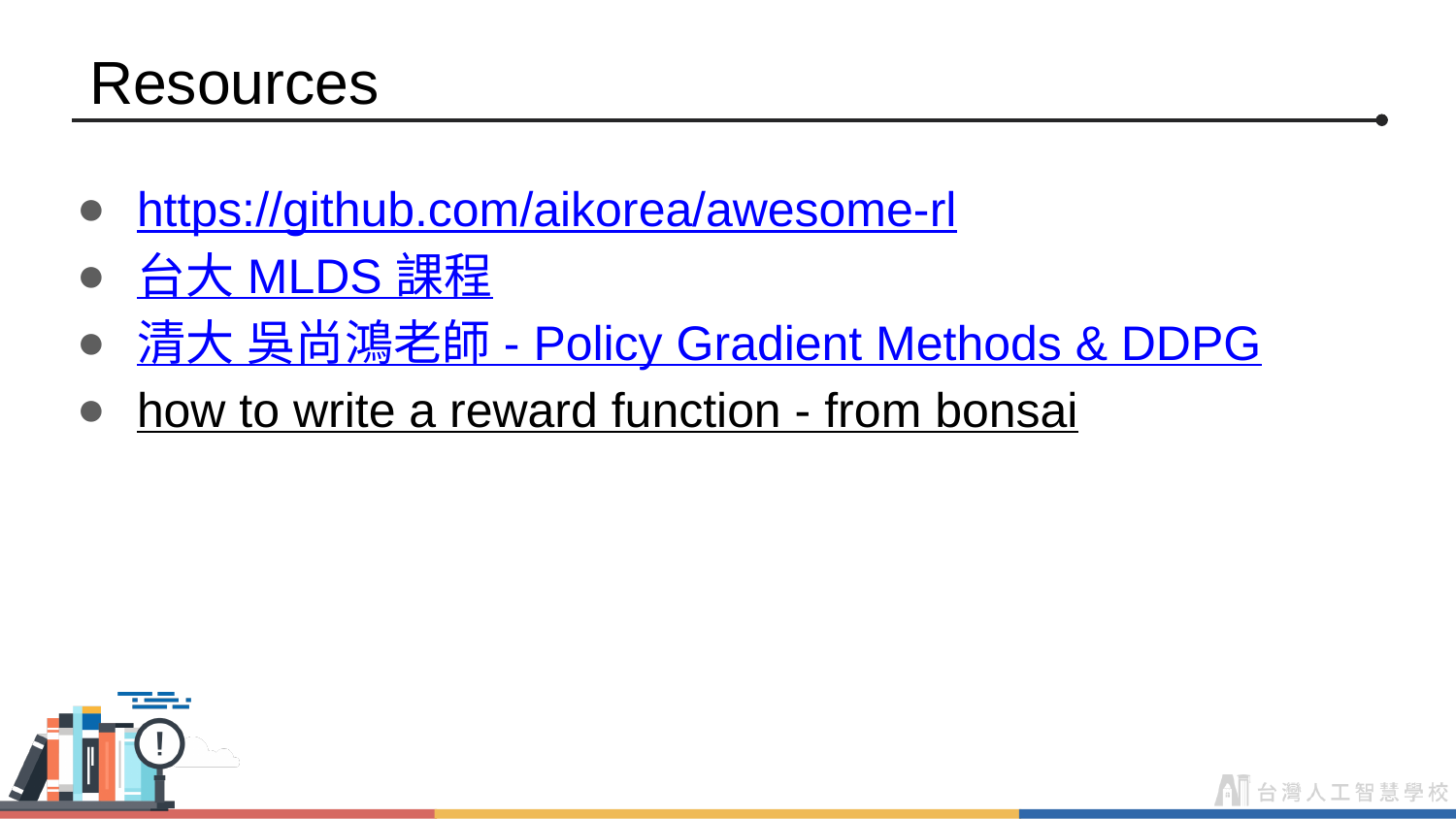

# Resources
https://github.com/aikorea/awesome-rl
台大 MLDS 課程
清大 吳尚鴻老師 - Policy Gradient Methods & DDPG
how to write a reward function - from bonsai